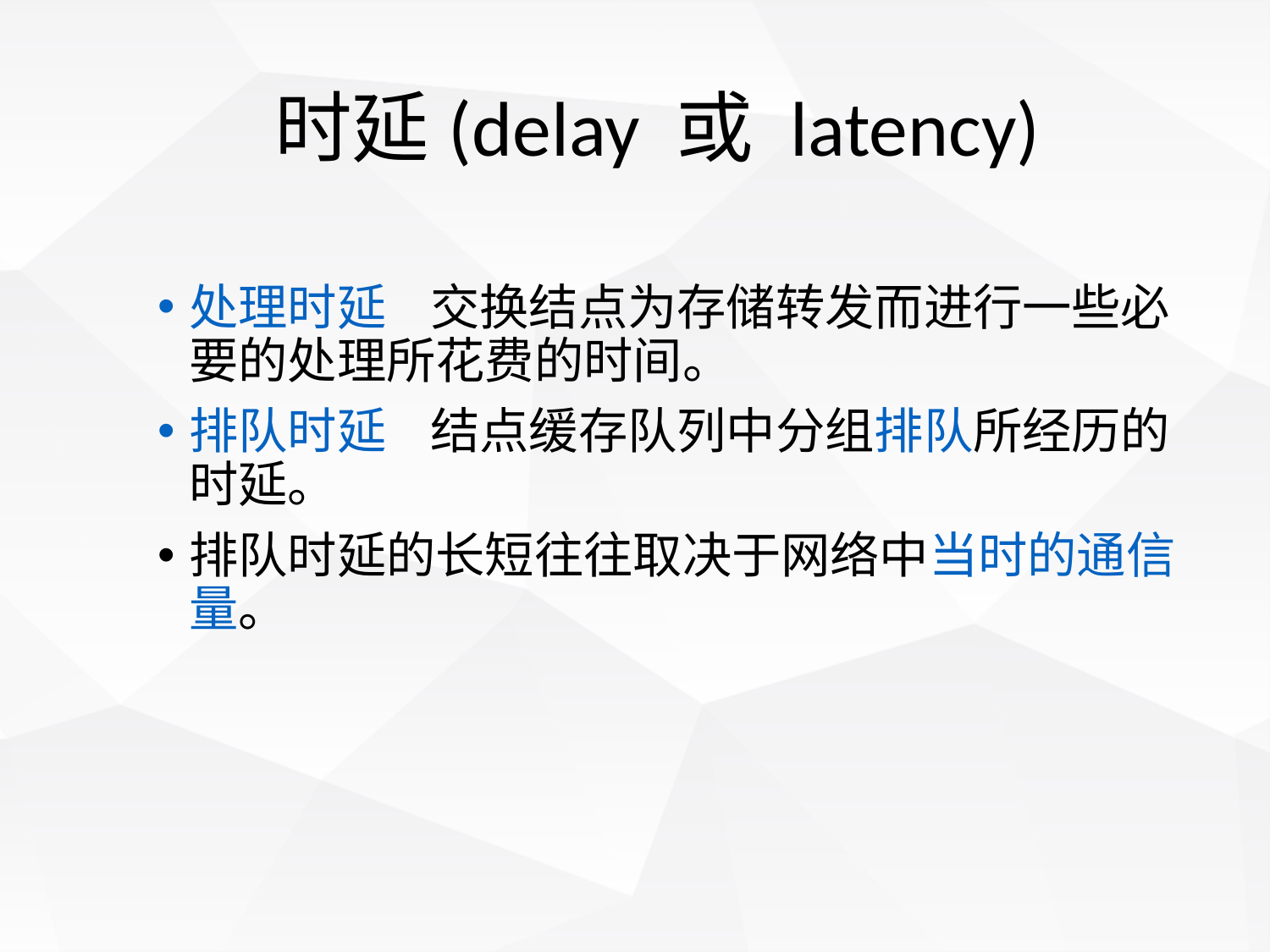

# 时延(delay 或 latency)
处理时延    交换结点为存储转发而进行一些必要的处理所花费的时间。
排队时延    结点缓存队列中分组排队所经历的时延。
排队时延的长短往往取决于网络中当时的通信量。